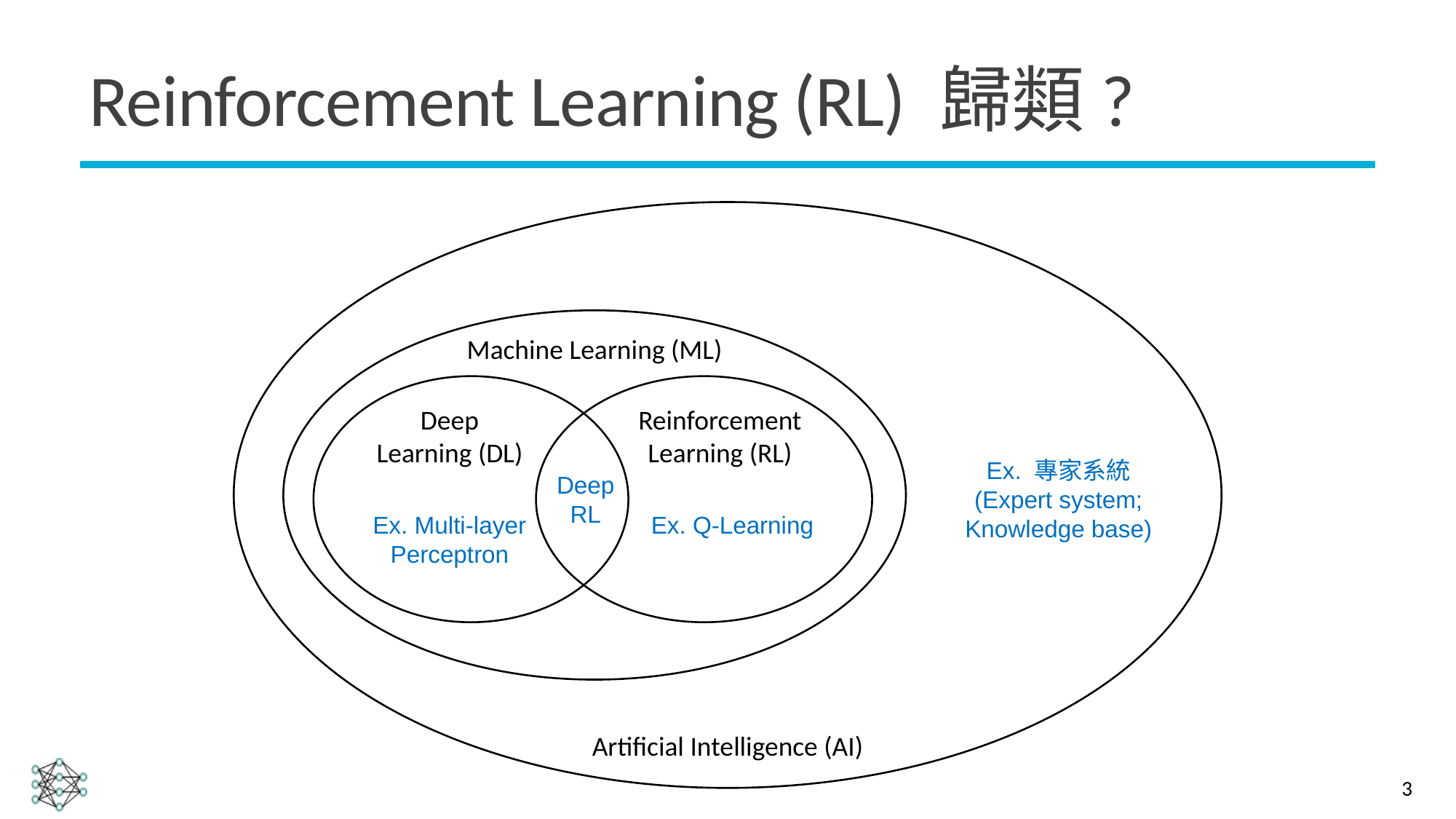

# Reinforcement Learning (RL) 歸類?

Machine Learning (ML)

Deep Learning (DL)
Reinforcement Learning (RL)
Ex. 專家系統 (Expert system; Knowledge base)
Deep
RL
Ex. Q-Learning
Ex. Multi-layer Perceptron
Artificial Intelligence (AI)
3